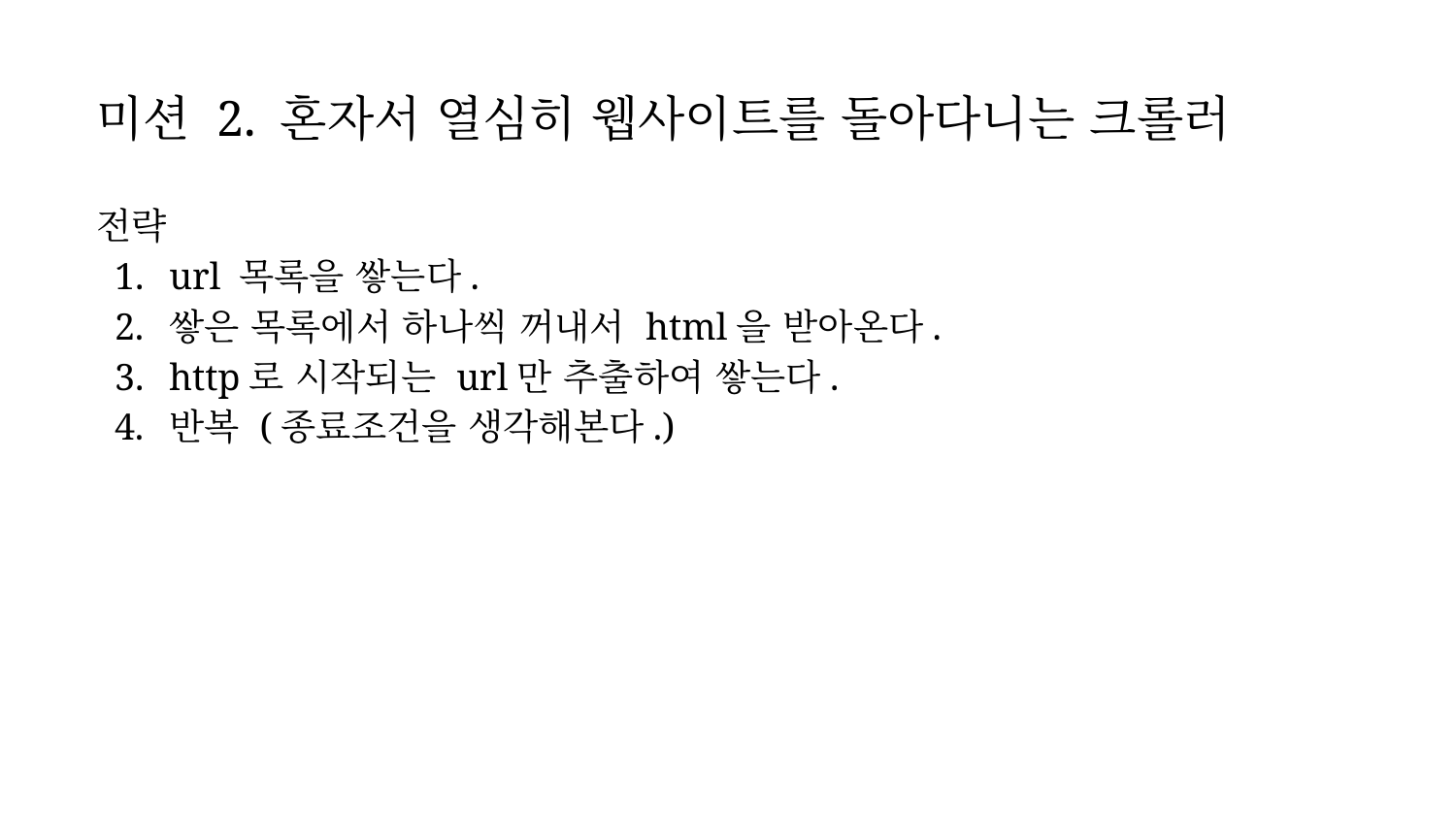

미션 2. 혼자서 열심히 웹사이트를 돌아다니는 크롤러

전략
url 목록을 쌓는다.
쌓은 목록에서 하나씩 꺼내서 html을 받아온다.
http로 시작되는 url만 추출하여 쌓는다.
반복 (종료조건을 생각해본다.)